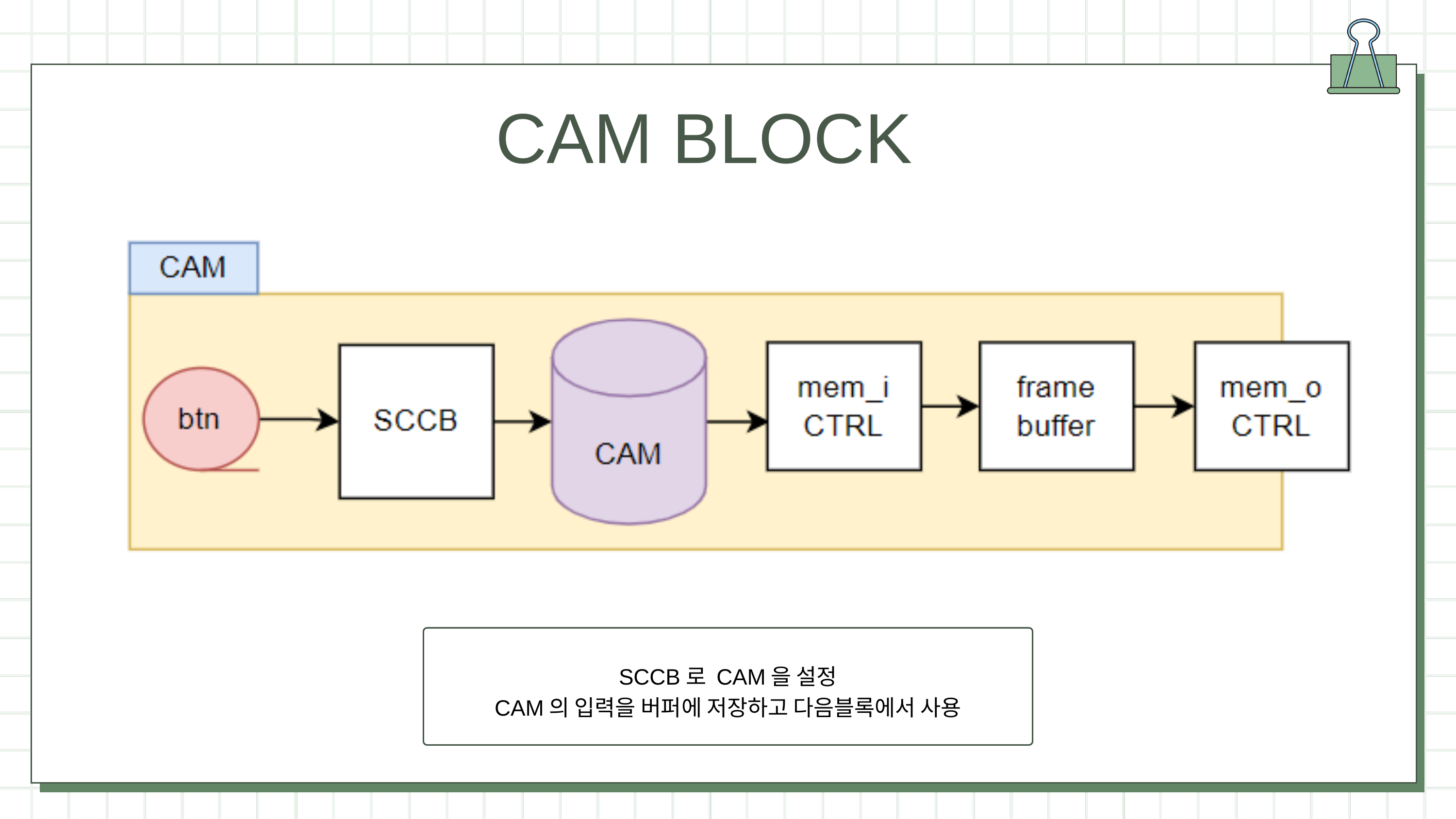

CAM BLOCK

SCCB로 CAM을 설정
CAM의 입력을 버퍼에 저장하고 다음블록에서 사용